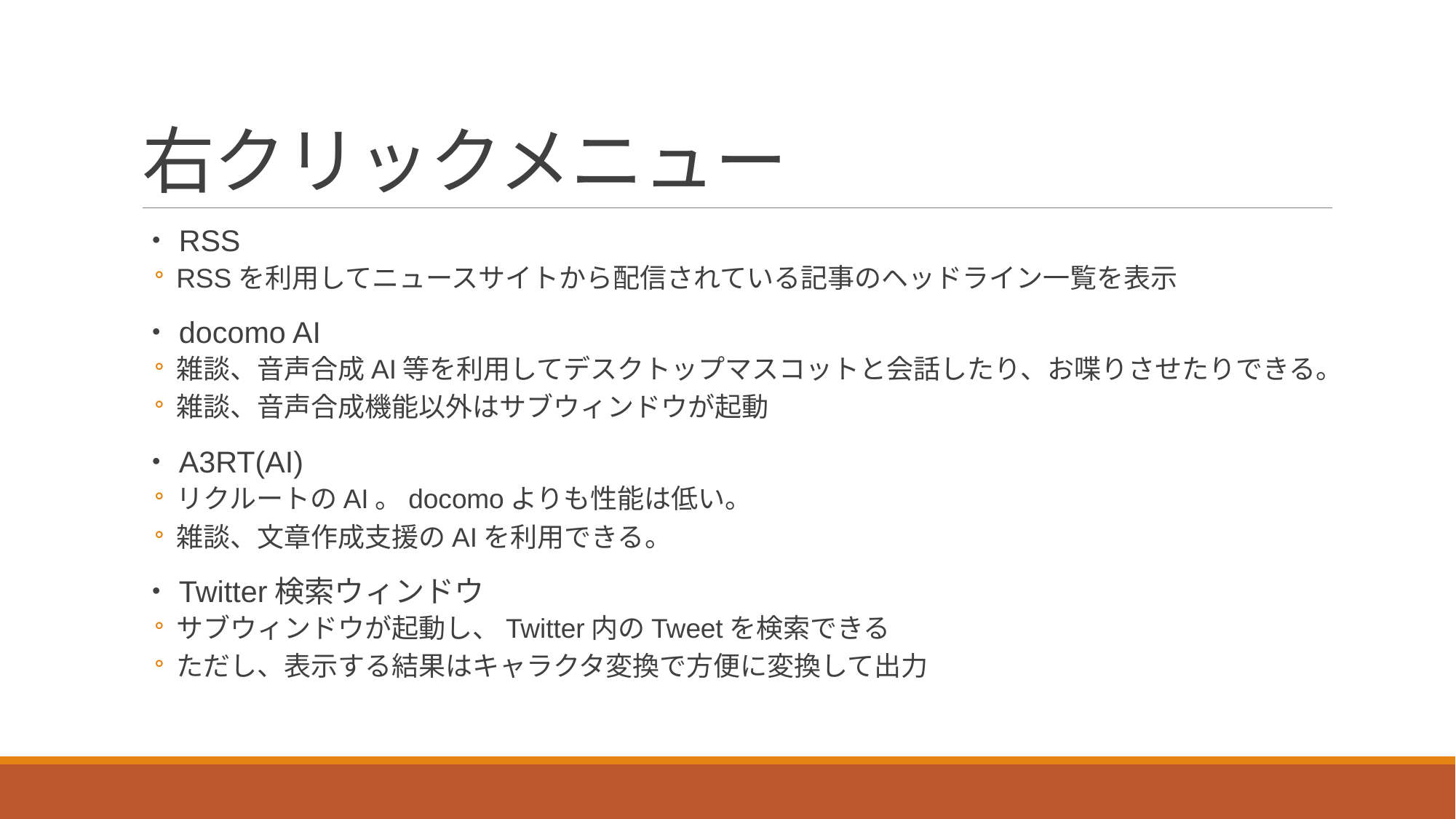

# 右クリックメニュー
・RSS
RSSを利用してニュースサイトから配信されている記事のヘッドライン一覧を表示
・docomo AI
雑談、音声合成AI等を利用してデスクトップマスコットと会話したり、お喋りさせたりできる。
雑談、音声合成機能以外はサブウィンドウが起動
・A3RT(AI)
リクルートのAI。docomoよりも性能は低い。
雑談、文章作成支援のAIを利用できる。
・Twitter検索ウィンドウ
サブウィンドウが起動し、Twitter内のTweetを検索できる
ただし、表示する結果はキャラクタ変換で方便に変換して出力